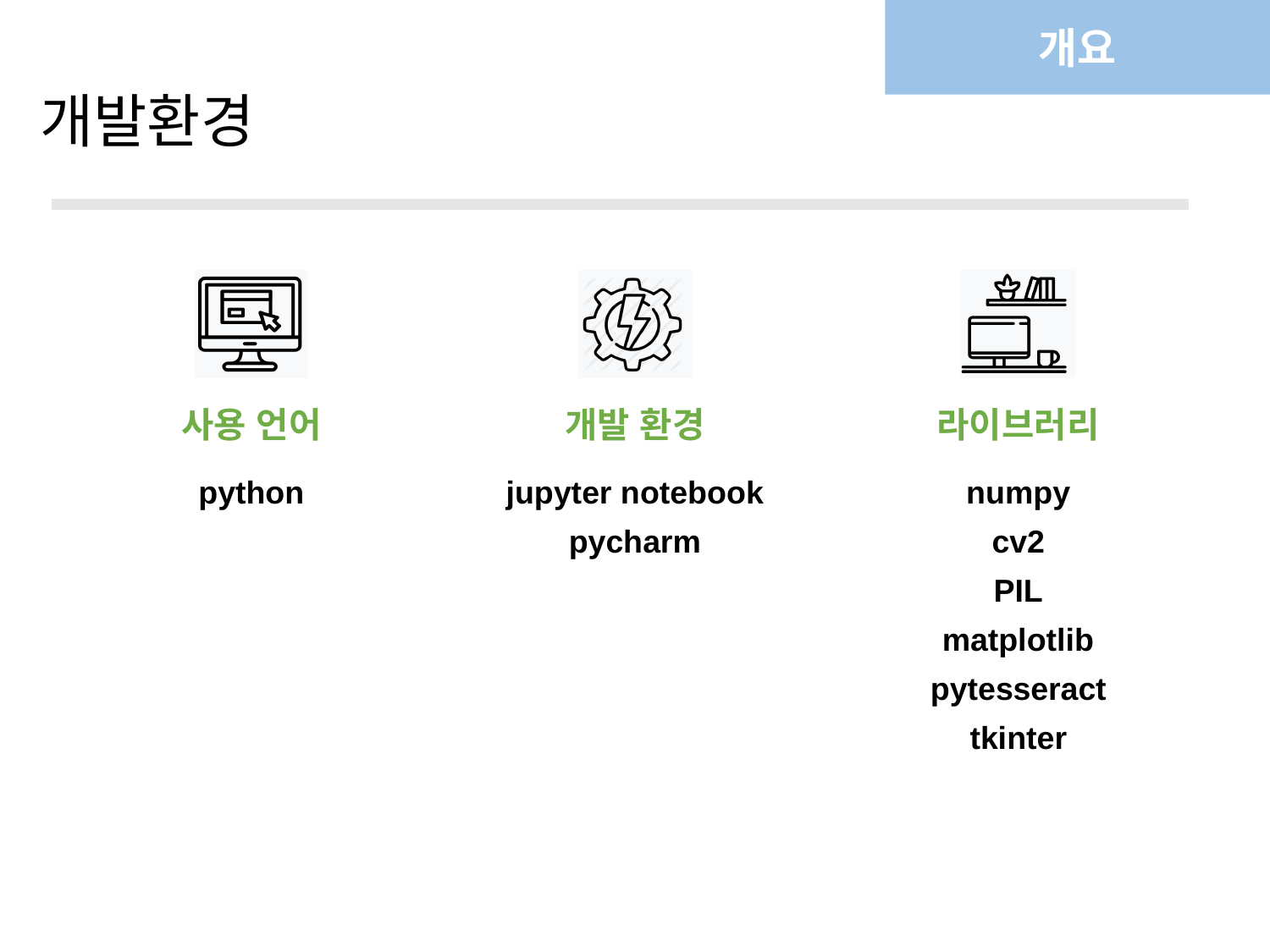

개요
개발환경

사용 언어
python
개발 환경
jupyter notebook
pycharm
라이브러리
numpy
cv2
PIL
matplotlib
pytesseract
tkinter